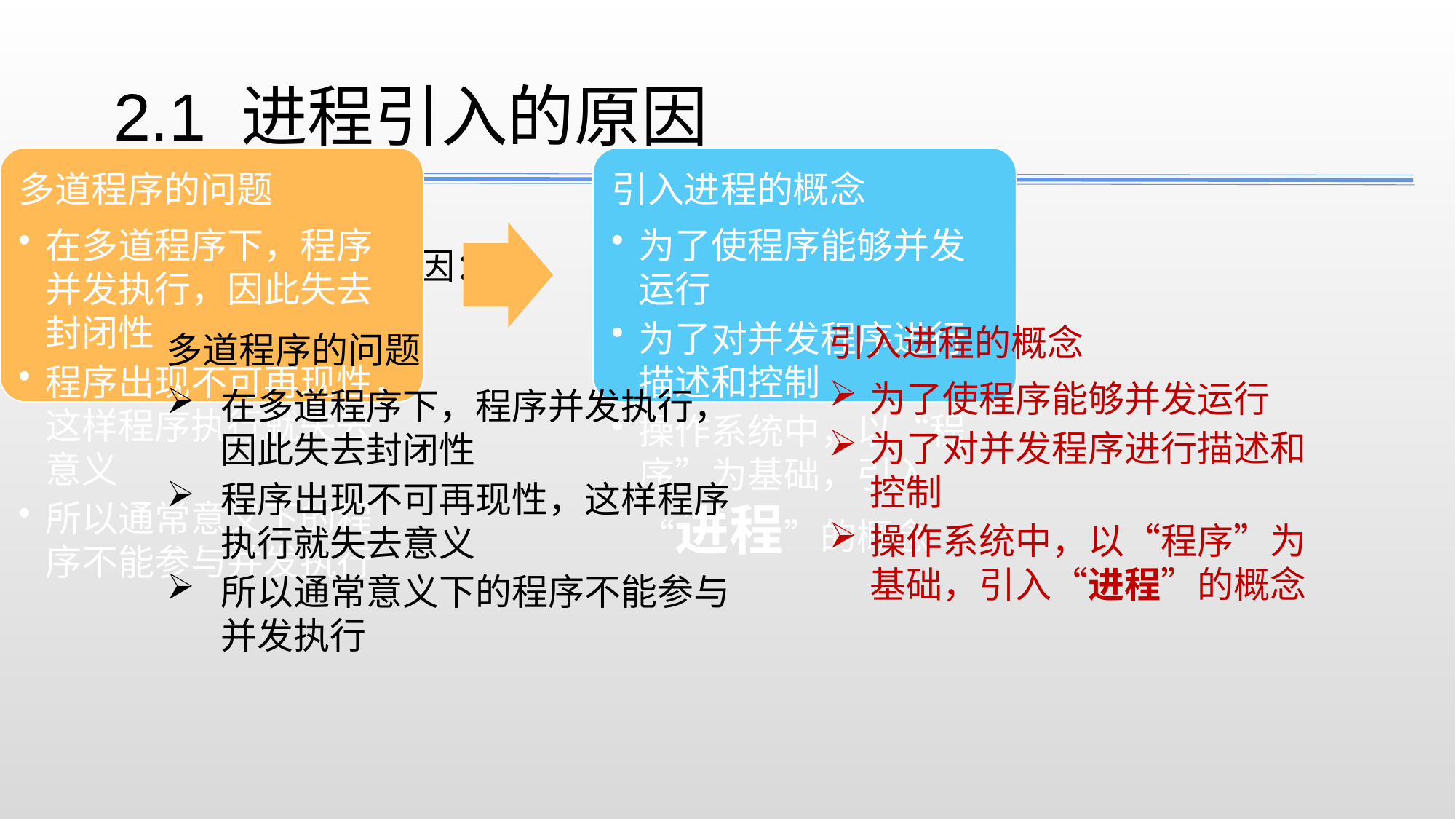

2.1 进程引入的原因
多道程序的问题
在多道程序下，程序并发执行，因此失去封闭性
程序出现不可再现性，这样程序执行就失去意义
所以通常意义下的程序不能参与并发执行

引入进程的概念
为了使程序能够并发运行
为了对并发程序进行描述和控制
操作系统中，以“程序”为基础，引入“进程”的概念
进程引入的原因：
引入进程的概念
为了使程序能够并发运行
为了对并发程序进行描述和控制
操作系统中，以“程序”为基础，引入“进程”的概念
多道程序的问题
在多道程序下，程序并发执行，因此失去封闭性
程序出现不可再现性，这样程序执行就失去意义
所以通常意义下的程序不能参与并发执行